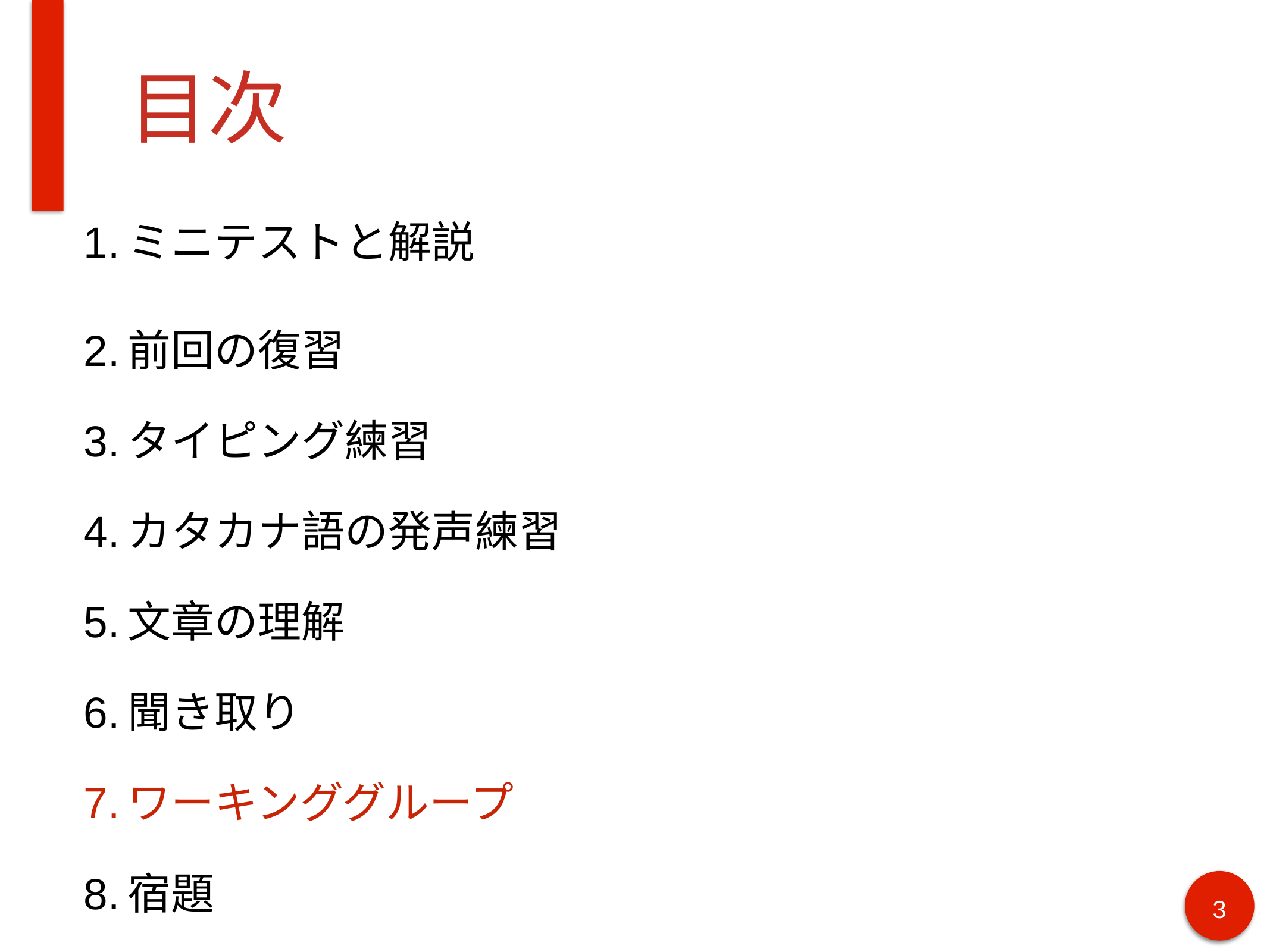

# 目次
ミニテストと解説
前回の復習
タイピング練習
カタカナ語の発声練習
文章の理解
聞き取り
ワーキンググループ
宿題
3